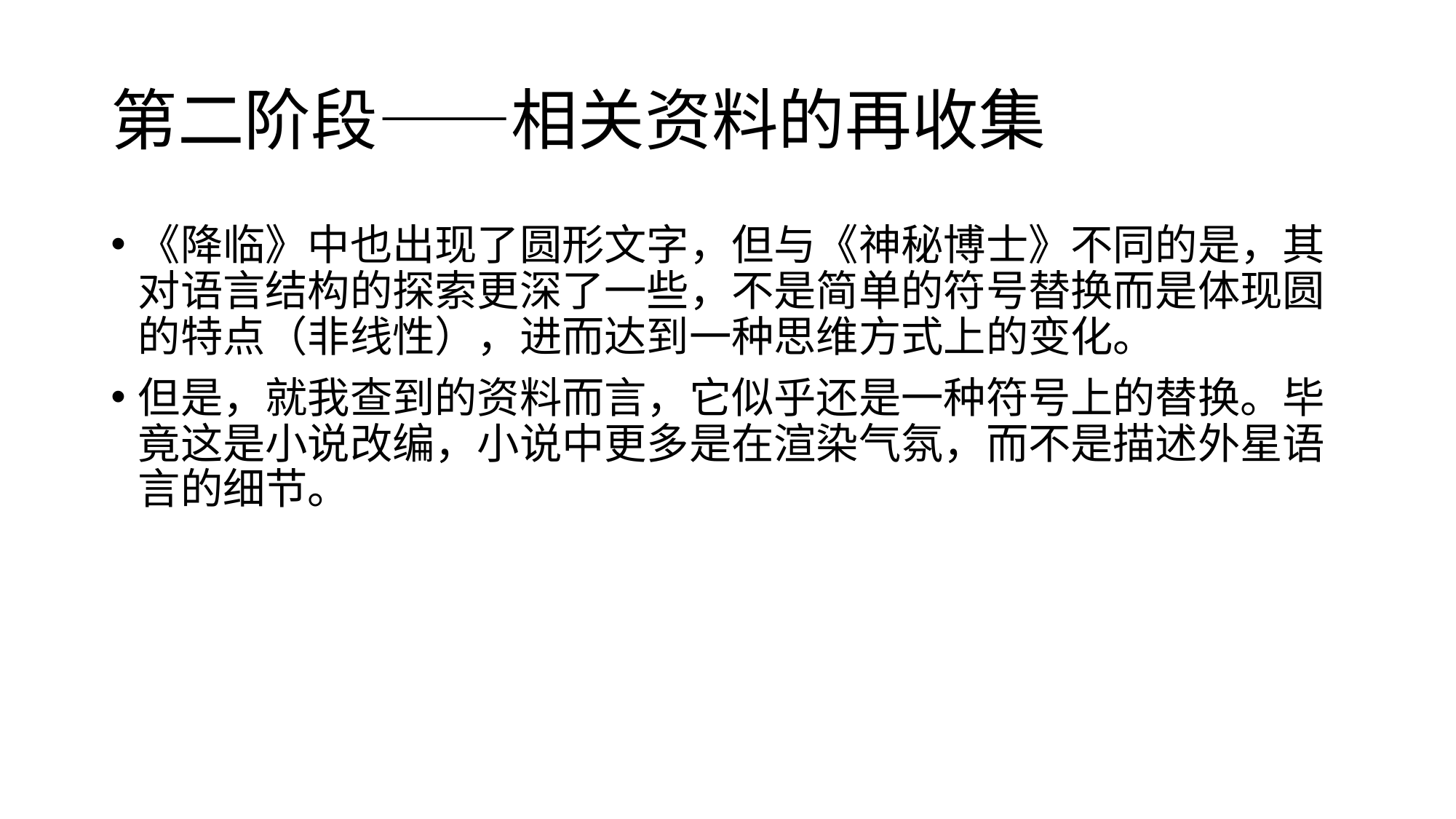

# 第二阶段——相关资料的再收集
《降临》中也出现了圆形文字，但与《神秘博士》不同的是，其对语言结构的探索更深了一些，不是简单的符号替换而是体现圆的特点（非线性），进而达到一种思维方式上的变化。
但是，就我查到的资料而言，它似乎还是一种符号上的替换。毕竟这是小说改编，小说中更多是在渲染气氛，而不是描述外星语言的细节。